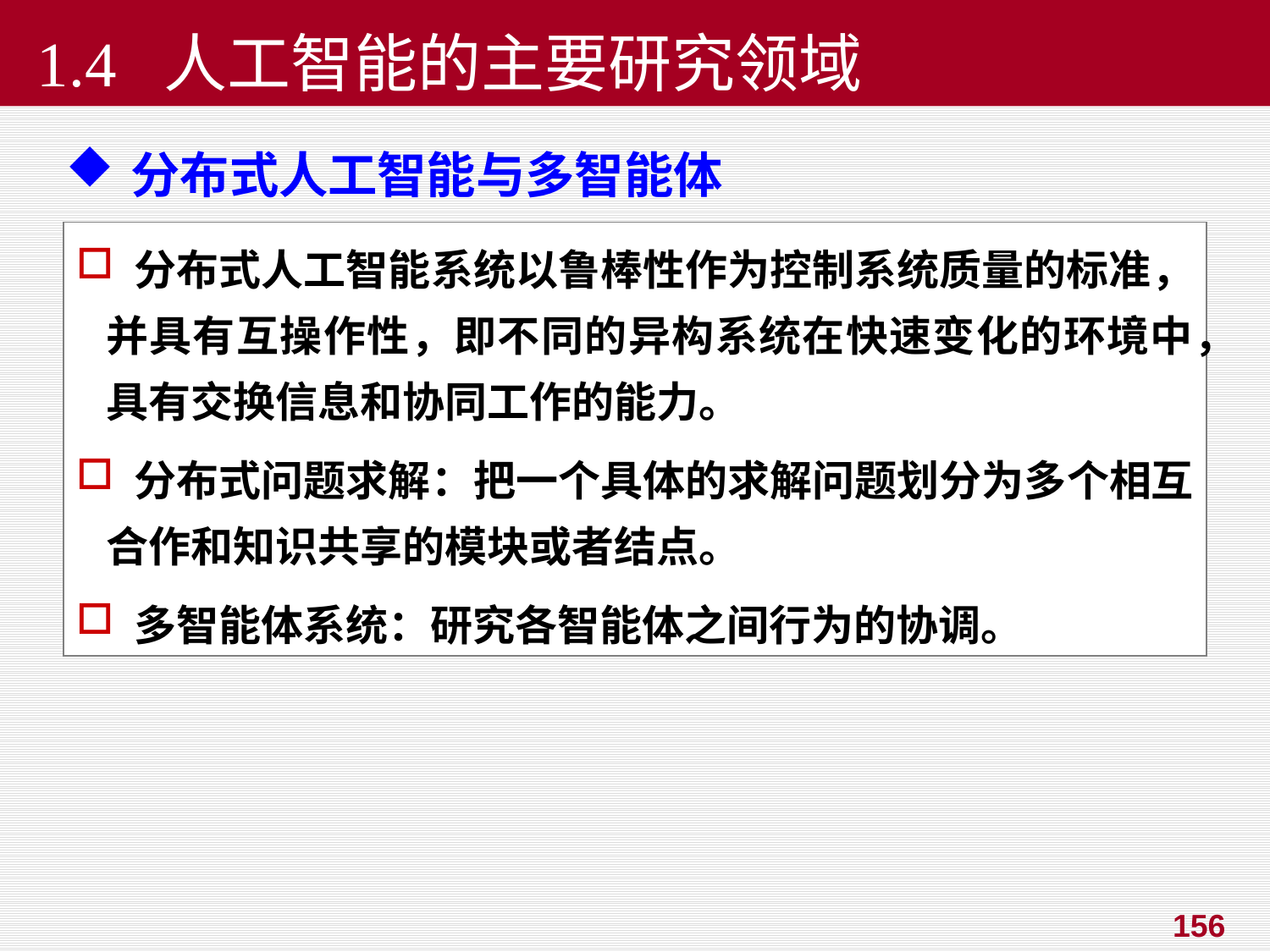

# 1.4  人工智能的主要研究领域
分布式人工智能与多智能体
 分布式人工智能系统以鲁棒性作为控制系统质量的标准，并具有互操作性，即不同的异构系统在快速变化的环境中，具有交换信息和协同工作的能力。
 分布式问题求解：把一个具体的求解问题划分为多个相互合作和知识共享的模块或者结点。
 多智能体系统：研究各智能体之间行为的协调。
156